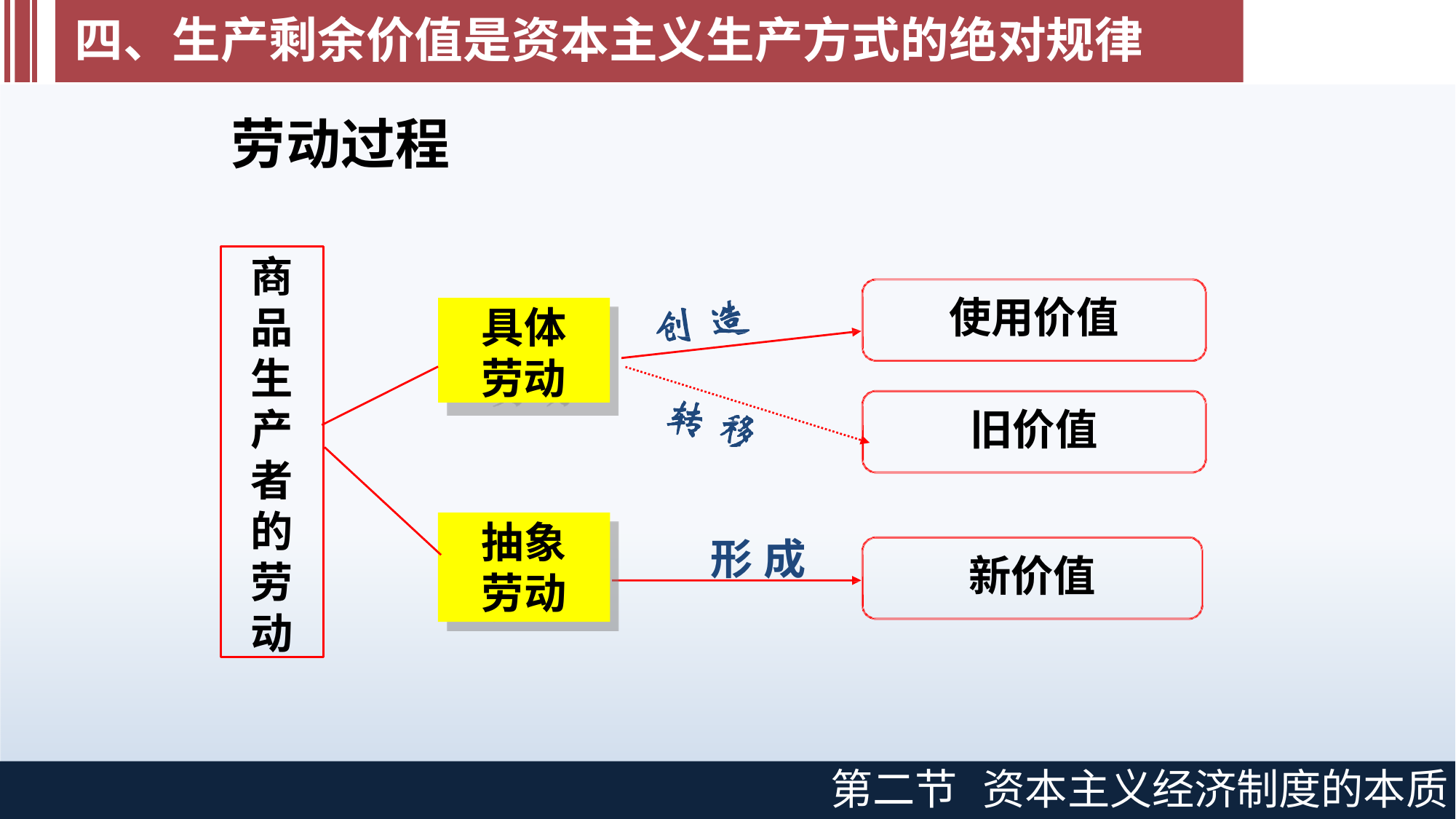

# 四、生产剩余价值是资本主义生产方式的绝对规律

劳动过程
商 品 生 产 者 的 劳 动

使用价值

具体 劳动

旧价值

抽象 劳动

形成

新价值

第二节
资本主义经济制度的本质